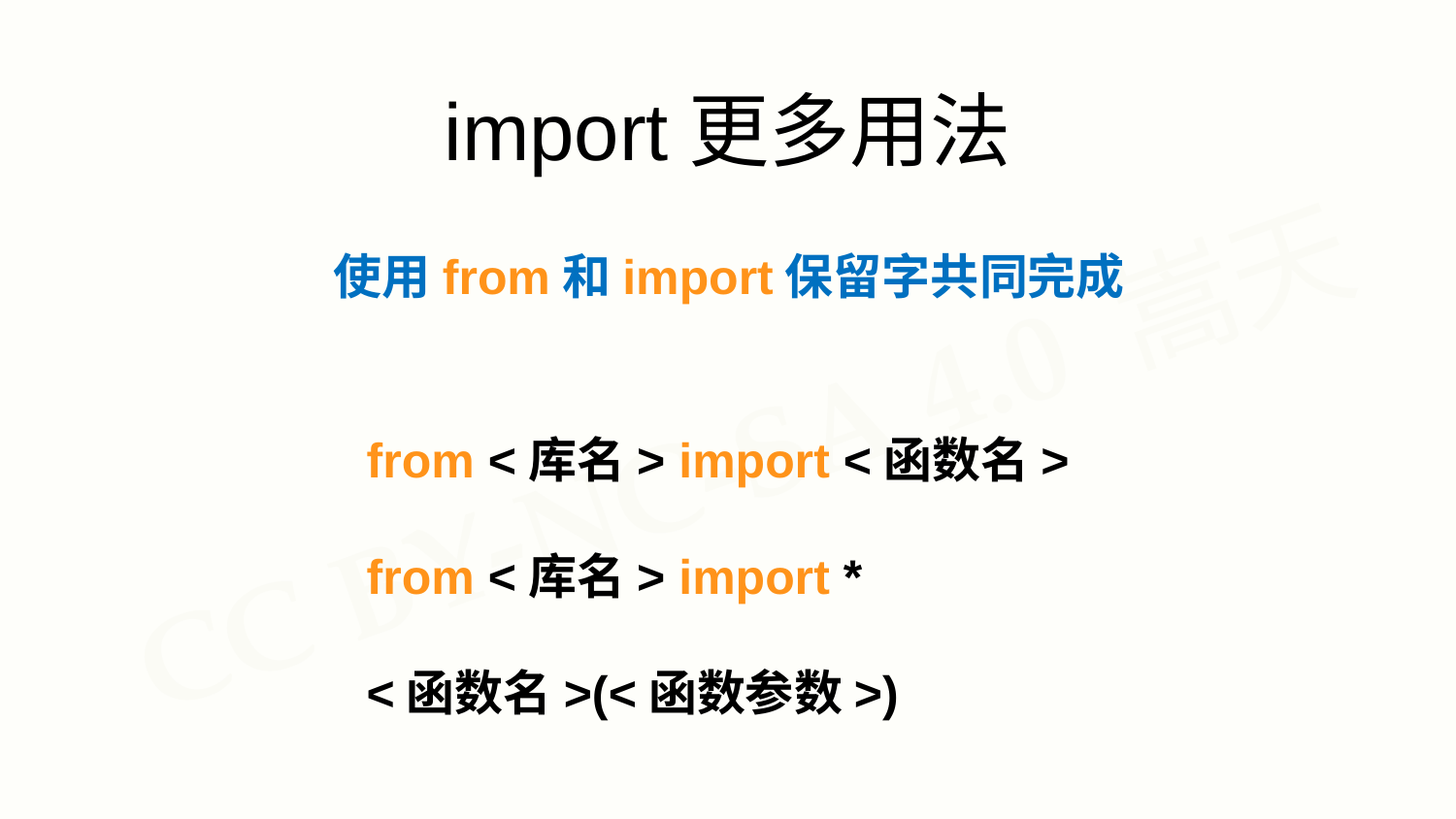

import更多用法
使用from和import保留字共同完成
          from <库名> import <函数名>
          from <库名> import *
          <函数名>(<函数参数>)